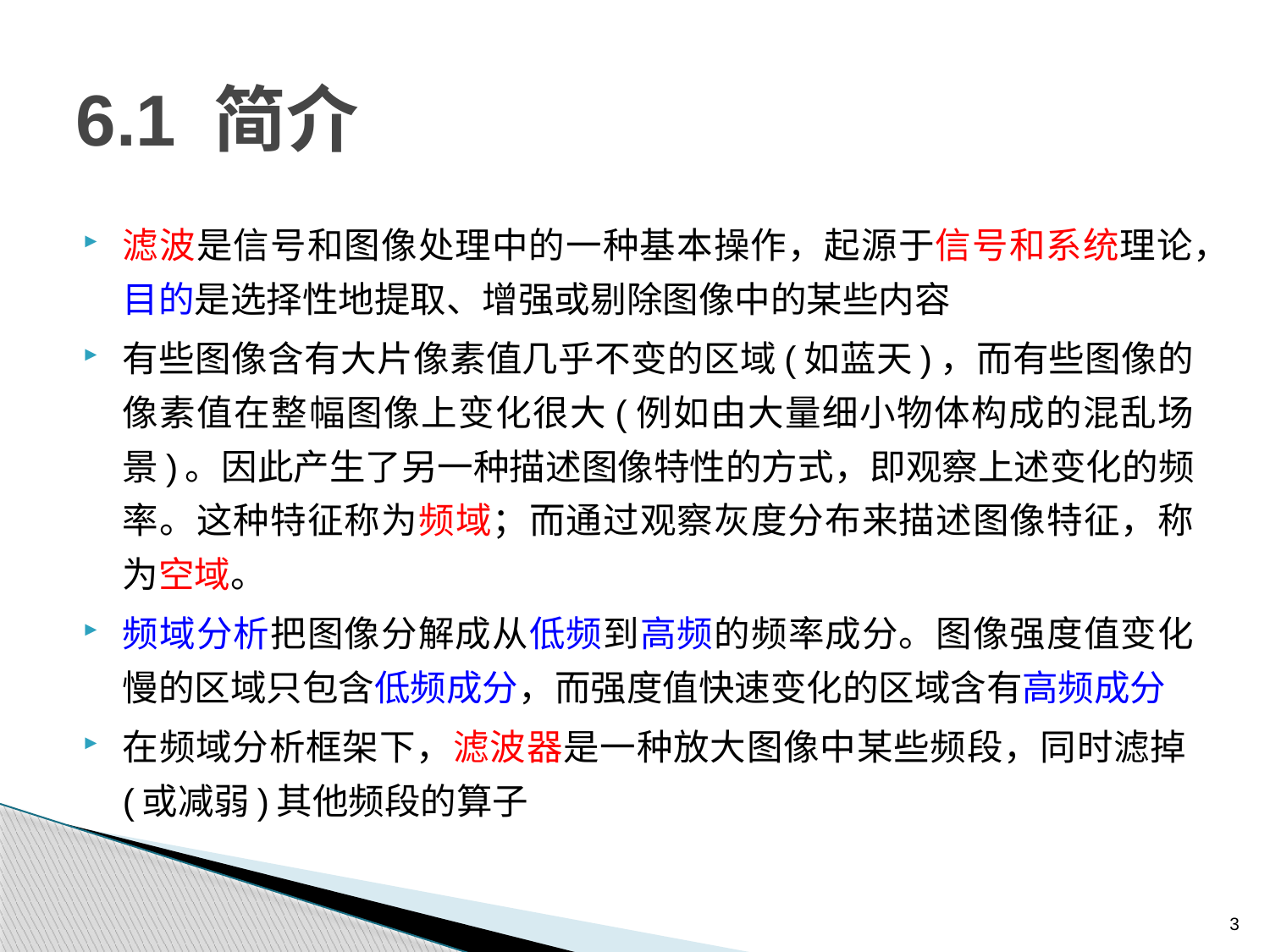

# 6.1 简介
滤波是信号和图像处理中的一种基本操作，起源于信号和系统理论，目的是选择性地提取、增强或剔除图像中的某些内容
有些图像含有大片像素值几乎不变的区域(如蓝天)，而有些图像的像素值在整幅图像上变化很大(例如由大量细小物体构成的混乱场景)。因此产生了另一种描述图像特性的方式，即观察上述变化的频率。这种特征称为频域；而通过观察灰度分布来描述图像特征，称为空域。
频域分析把图像分解成从低频到高频的频率成分。图像强度值变化慢的区域只包含低频成分，而强度值快速变化的区域含有高频成分
在频域分析框架下，滤波器是一种放大图像中某些频段，同时滤掉(或减弱)其他频段的算子
3